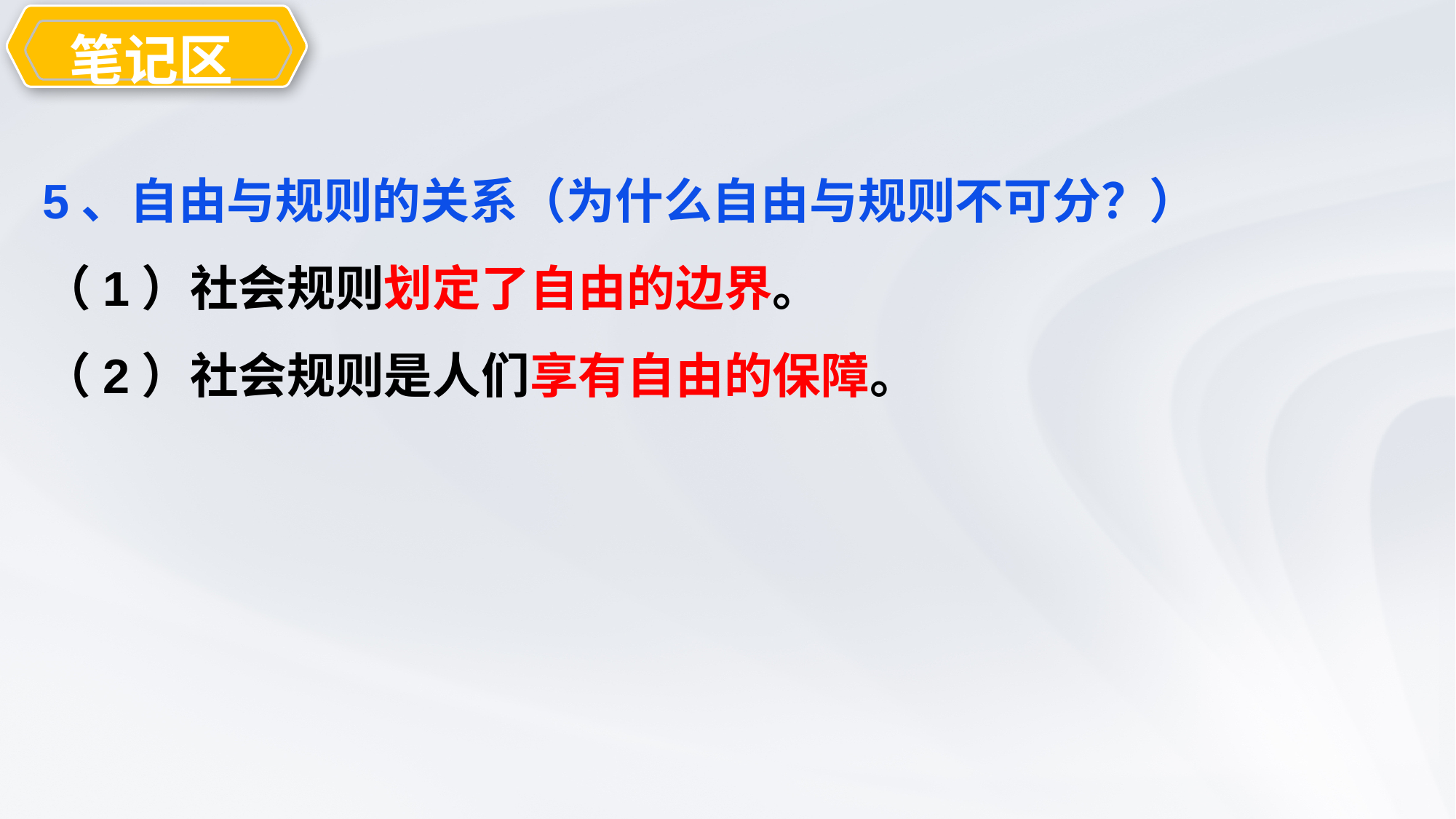

笔记区
教学目
5、自由与规则的关系（为什么自由与规则不可分？）
（1）社会规则划定了自由的边界。
（2）社会规则是人们享有自由的保障。